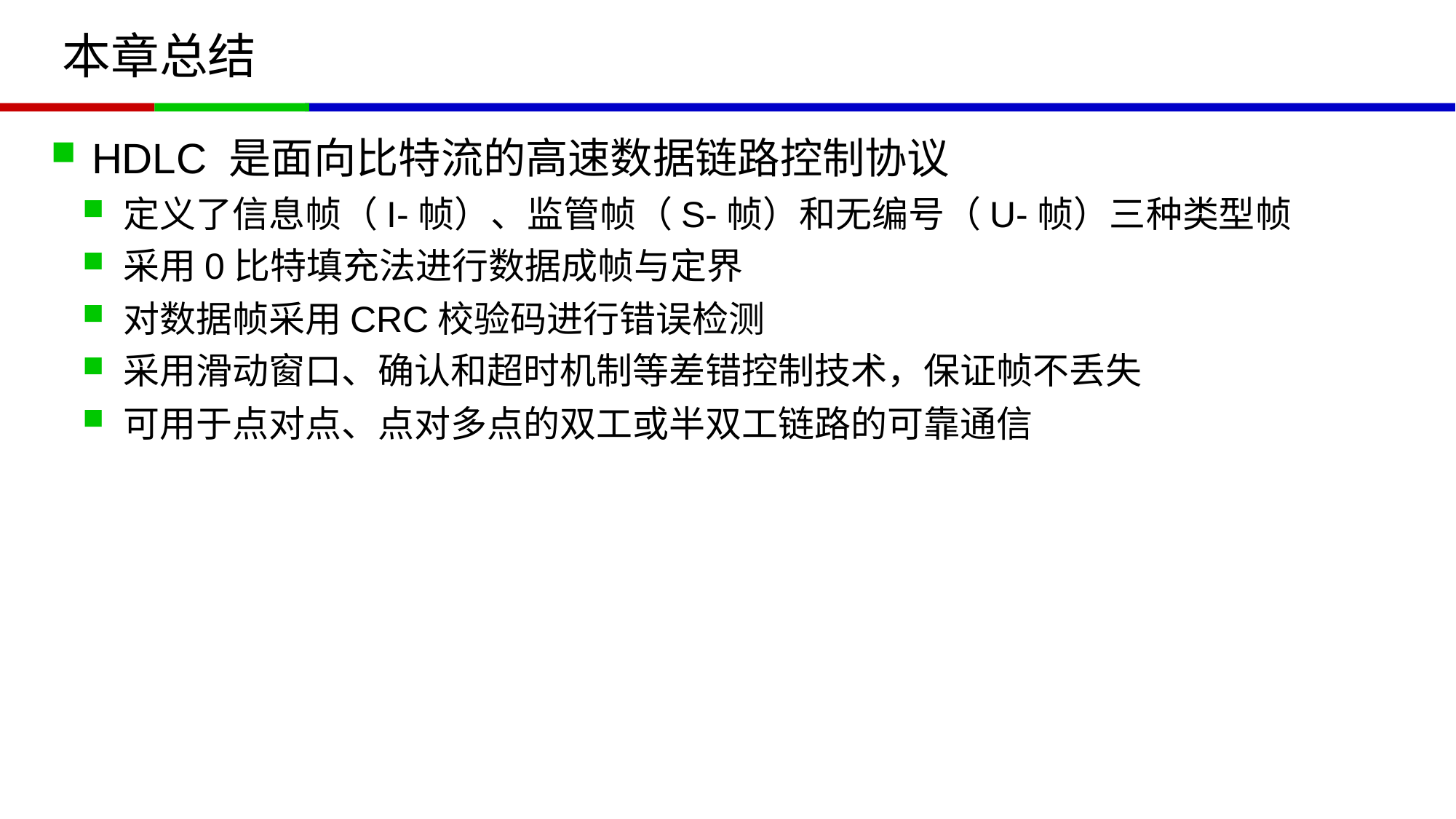

# 本章总结
HDLC 是面向比特流的高速数据链路控制协议
定义了信息帧（I-帧）、监管帧（S-帧）和无编号（U-帧）三种类型帧
采用0比特填充法进行数据成帧与定界
对数据帧采用CRC校验码进行错误检测
采用滑动窗口、确认和超时机制等差错控制技术，保证帧不丢失
可用于点对点、点对多点的双工或半双工链路的可靠通信

236